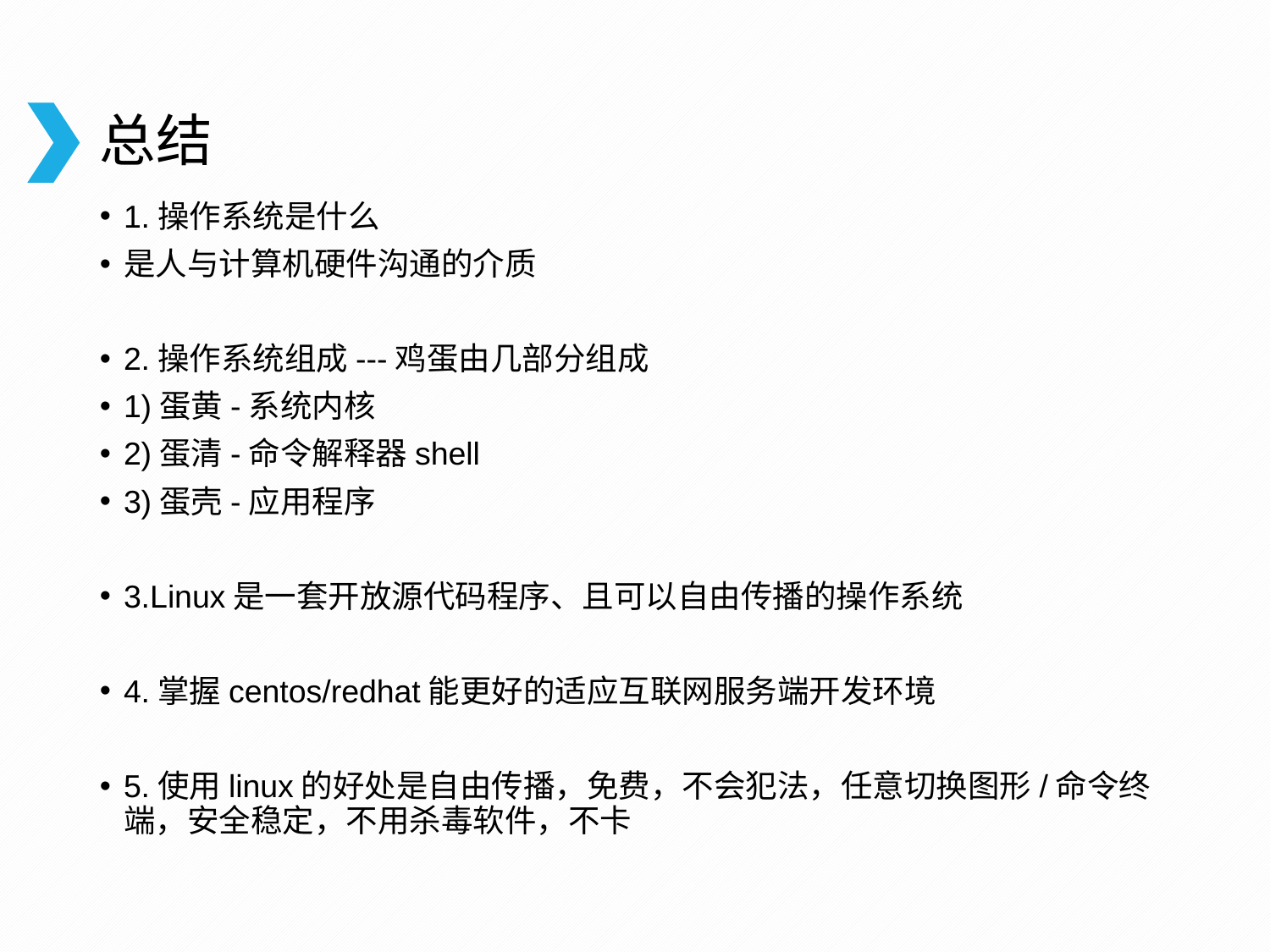

# 总结
1.操作系统是什么
是人与计算机硬件沟通的介质

2.操作系统组成---鸡蛋由几部分组成
1)蛋黄-系统内核
2)蛋清-命令解释器shell
3)蛋壳-应用程序

3.Linux是一套开放源代码程序、且可以自由传播的操作系统

4.掌握centos/redhat能更好的适应互联网服务端开发环境

5.使用linux的好处是自由传播，免费，不会犯法，任意切换图形/命令终端，安全稳定，不用杀毒软件，不卡